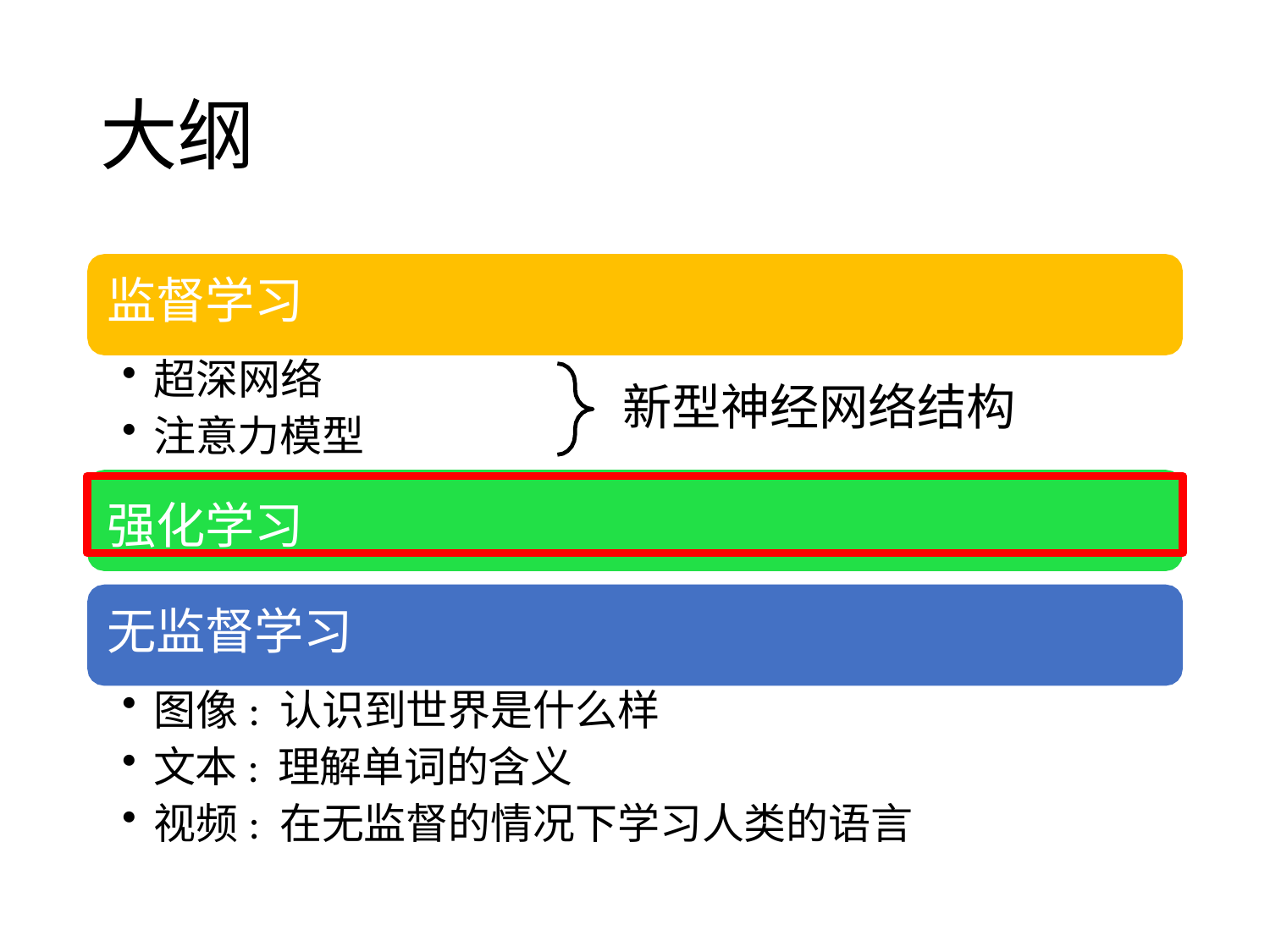

# 大纲

监督学习
超深网络
注意力模型

新型神经网络结构

强化学习
无监督学习
图像: 认识到世界是什么样
文本: 理解单词的含义
视频: 在无监督的情况下学习人类的语言